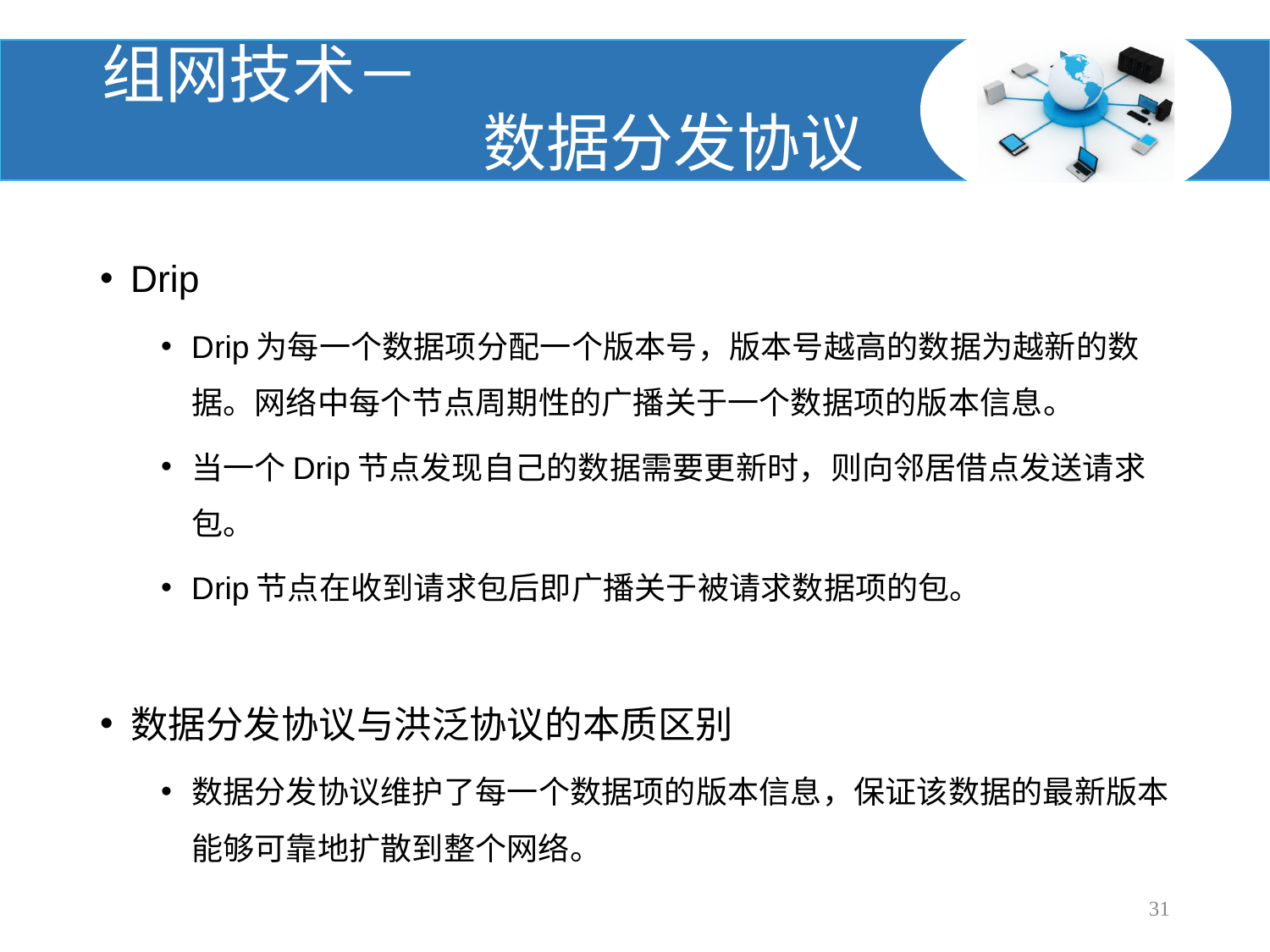

# 组网技术－ 数据分发协议
Drip
Drip为每一个数据项分配一个版本号，版本号越高的数据为越新的数据。网络中每个节点周期性的广播关于一个数据项的版本信息。
当一个Drip节点发现自己的数据需要更新时，则向邻居借点发送请求包。
Drip节点在收到请求包后即广播关于被请求数据项的包。

数据分发协议与洪泛协议的本质区别
数据分发协议维护了每一个数据项的版本信息，保证该数据的最新版本能够可靠地扩散到整个网络。

31